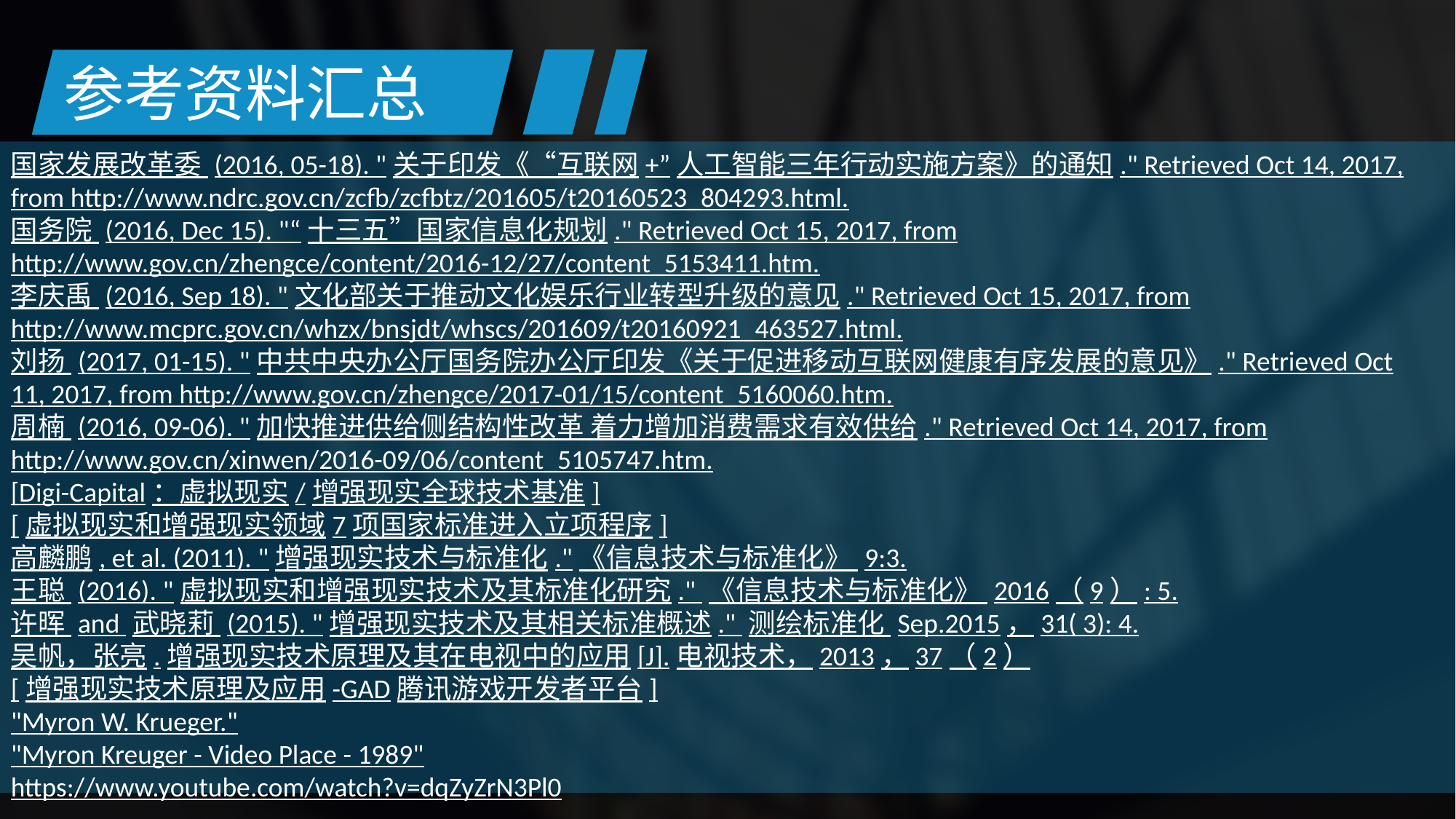

参考资料汇总

国家发展改革委 (2016, 05-18). "关于印发《“互联网+”人工智能三年行动实施方案》的通知." Retrieved Oct 14, 2017, from http://www.ndrc.gov.cn/zcfb/zcfbtz/201605/t20160523_804293.html.
国务院 (2016, Dec 15). "“十三五”国家信息化规划." Retrieved Oct 15, 2017, from http://www.gov.cn/zhengce/content/2016-12/27/content_5153411.htm.
李庆禹 (2016, Sep 18). "文化部关于推动文化娱乐行业转型升级的意见." Retrieved Oct 15, 2017, from http://www.mcprc.gov.cn/whzx/bnsjdt/whscs/201609/t20160921_463527.html.
刘扬 (2017, 01-15). "中共中央办公厅国务院办公厅印发《关于促进移动互联网健康有序发展的意见》." Retrieved Oct 11, 2017, from http://www.gov.cn/zhengce/2017-01/15/content_5160060.htm.
周楠 (2016, 09-06). "加快推进供给侧结构性改革 着力增加消费需求有效供给." Retrieved Oct 14, 2017, from http://www.gov.cn/xinwen/2016-09/06/content_5105747.htm.
[Digi-Capital：虚拟现实/增强现实全球技术基准]
[虚拟现实和增强现实领域7项国家标准进入立项程序]
高麟鹏, et al. (2011). "增强现实技术与标准化."《信息技术与标准化》 9:3.
王聪 (2016). "虚拟现实和增强现实技术及其标准化研究." 《信息技术与标准化》 2016（9）: 5.
许晖 and 武晓莉 (2015). "增强现实技术及其相关标准概述." 测绘标准化 Sep.2015，31( 3): 4.
吴帆，张亮.增强现实技术原理及其在电视中的应用[J].电视技术，2013，37（2）
[增强现实技术原理及应用-GAD腾讯游戏开发者平台]
"Myron W. Krueger."
"Myron Kreuger - Video Place - 1989"
https://www.youtube.com/watch?v=dqZyZrN3Pl0